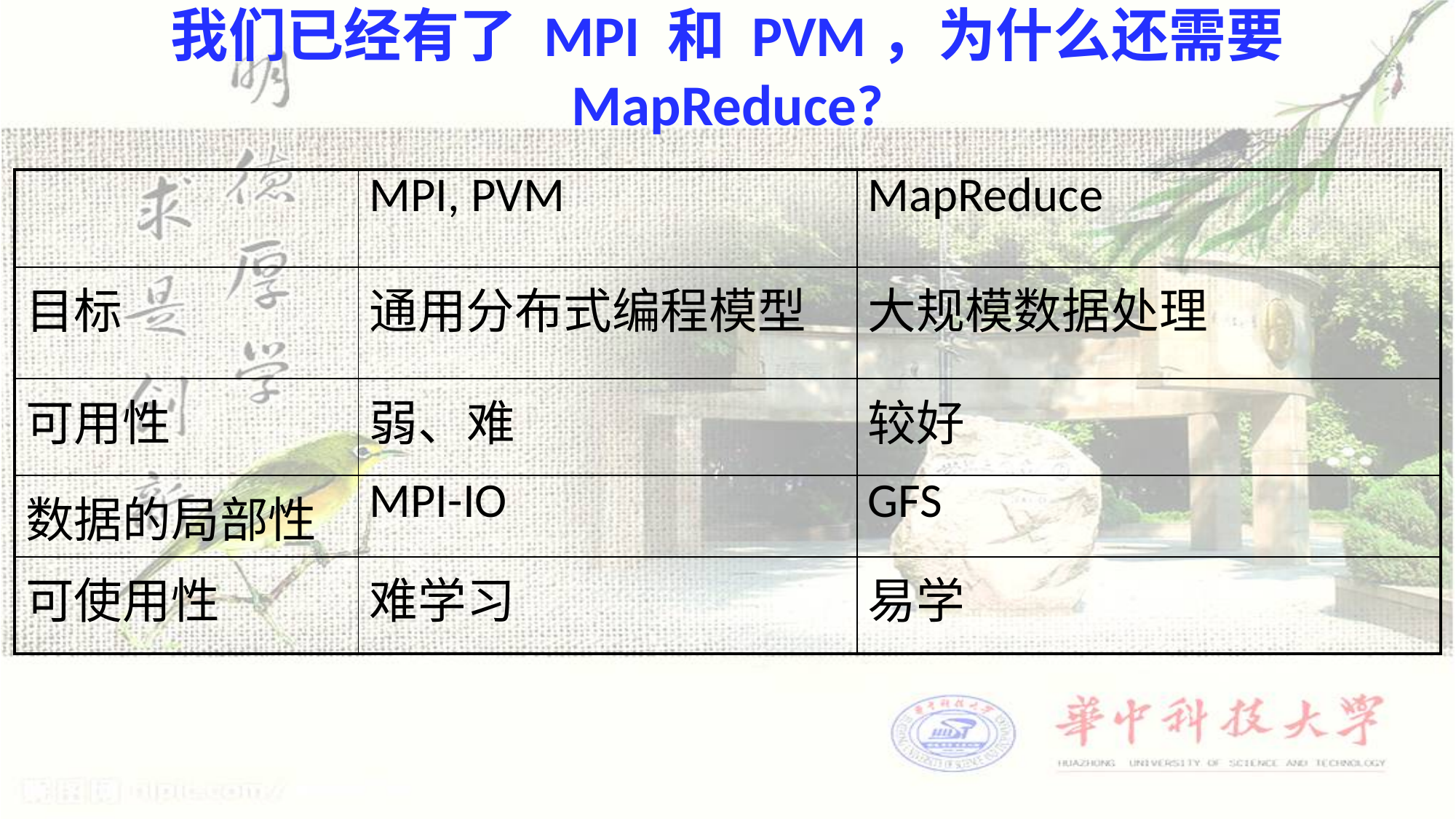

# 我们已经有了 MPI 和 PVM，为什么还需要 MapReduce?
|  | MPI, PVM | MapReduce |
| --- | --- | --- |
| 目标 | 通用分布式编程模型 | 大规模数据处理 |
| 可用性 | 弱、难 | 较好 |
| 数据的局部性 | MPI-IO | GFS |
| 可使用性 | 难学习 | 易学 |